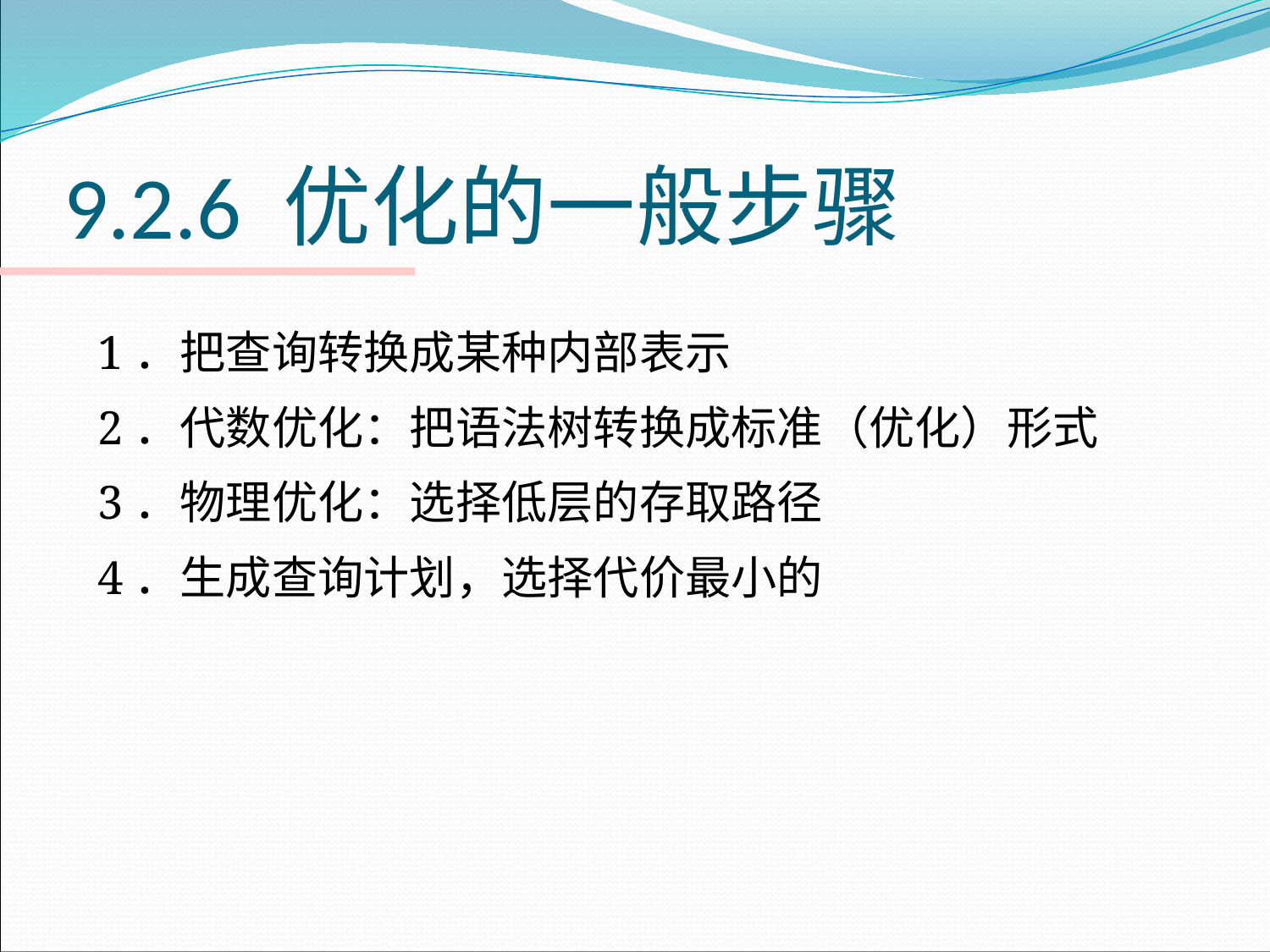

# 9.2.6 优化的一般步骤
1．把查询转换成某种内部表示
2．代数优化：把语法树转换成标准（优化）形式
3．物理优化：选择低层的存取路径
4．生成查询计划，选择代价最小的

877